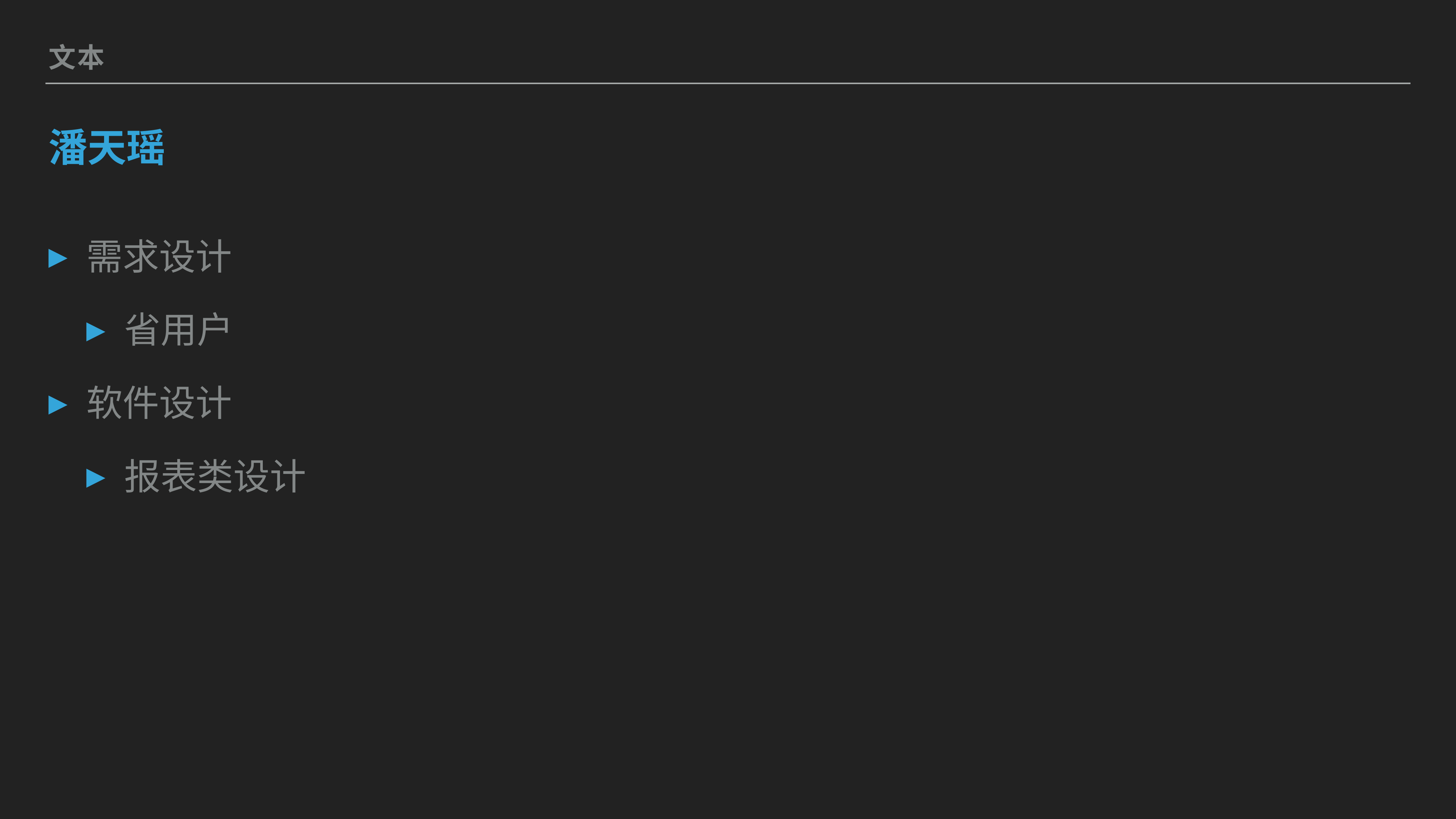

文本
# 潘天瑶
需求设计
省用户
软件设计
报表类设计